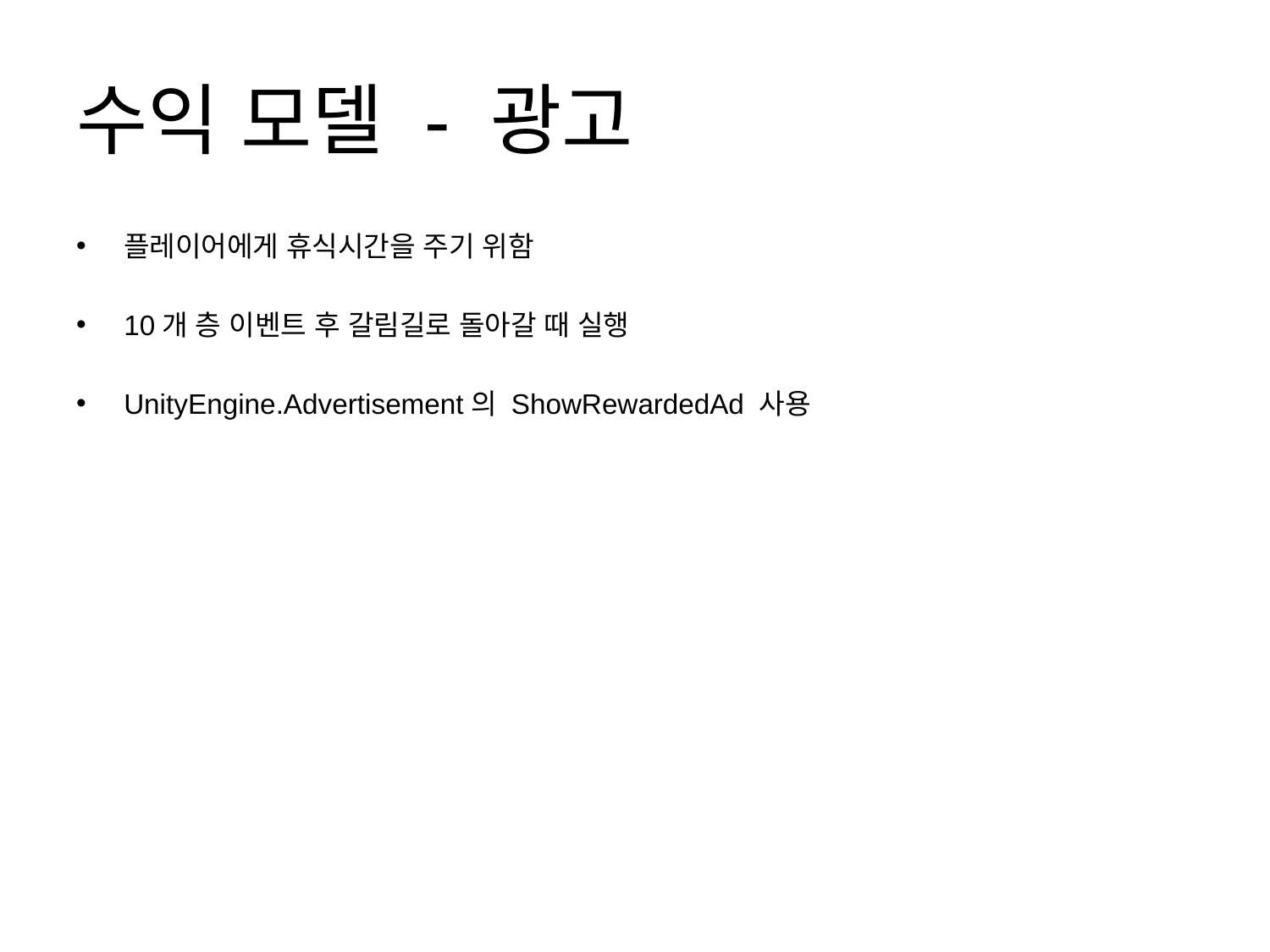

# 수익 모델 - 광고
플레이어에게 휴식시간을 주기 위함

10개 층 이벤트 후 갈림길로 돌아갈 때 실행

UnityEngine.Advertisement의 ShowRewardedAd 사용